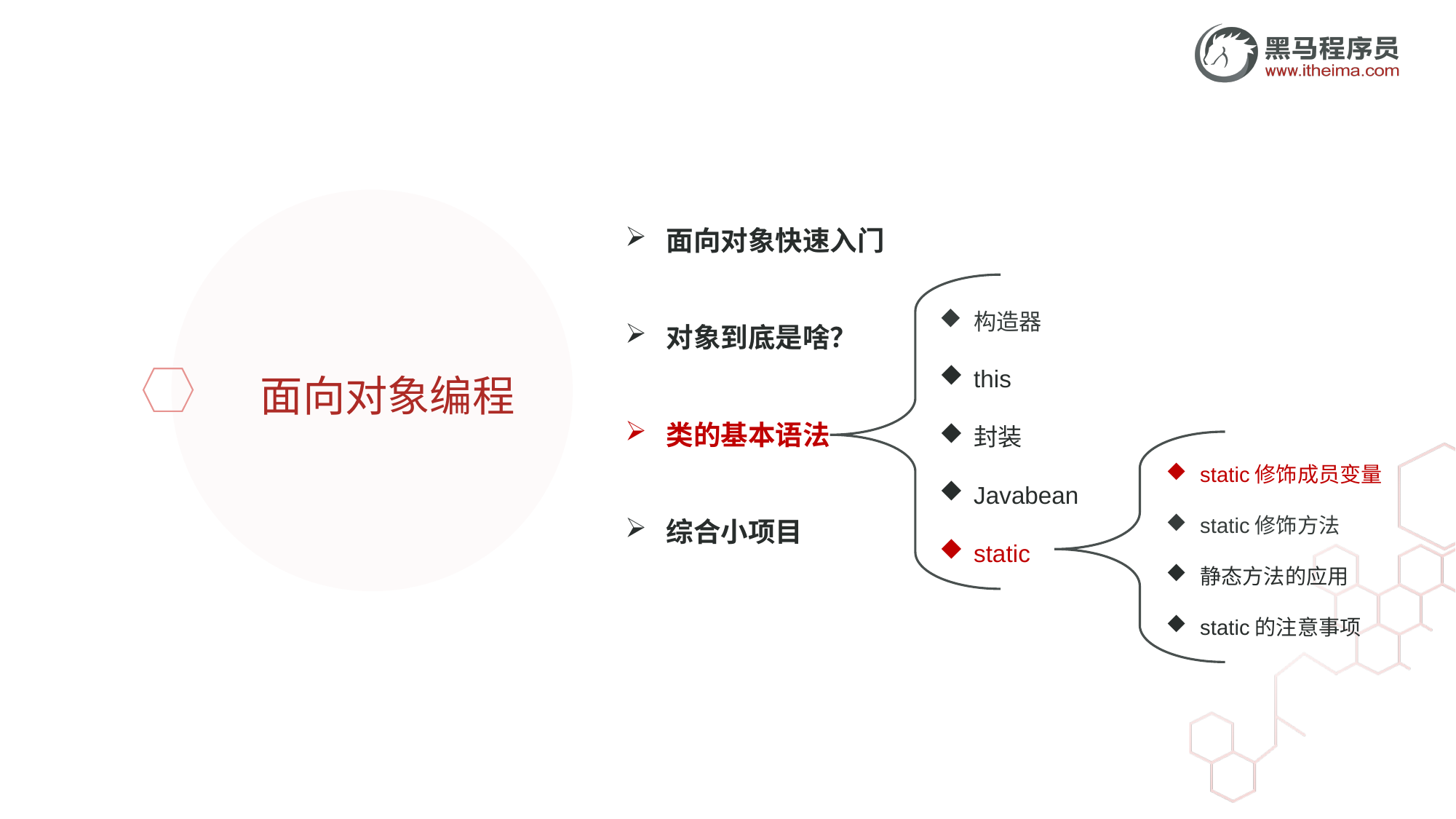

面向对象快速入门
对象到底是啥？
类的基本语法
综合小项目

构造器
this
封装
Javabean
static
static修饰成员变量
static修饰方法
静态方法的应用
static的注意事项